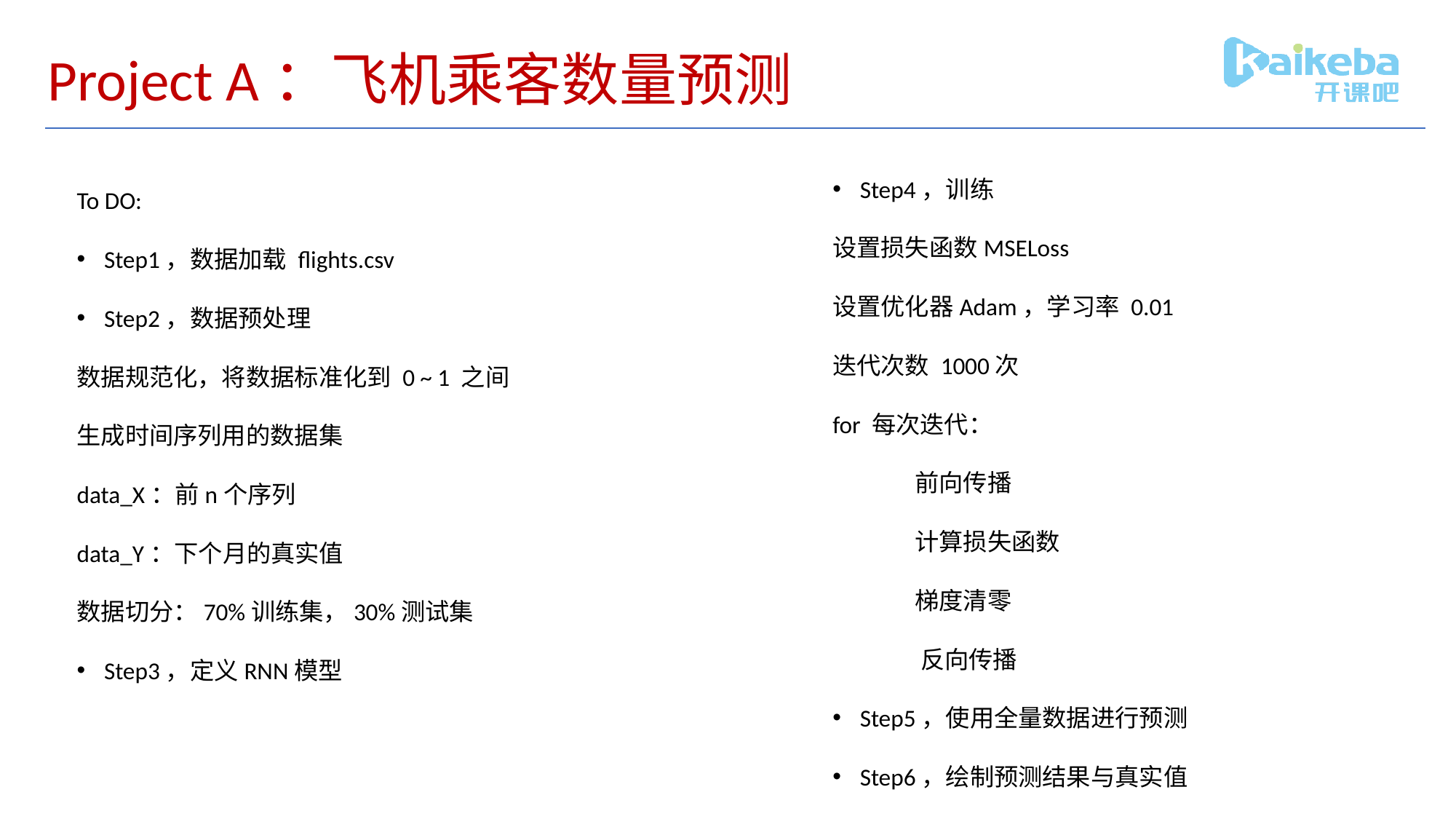

# Project A：飞机乘客数量预测
Step4，训练
设置损失函数MSELoss
设置优化器Adam，学习率 0.01
迭代次数 1000次
for 每次迭代：
              前向传播
              计算损失函数
              梯度清零
               反向传播
Step5，使用全量数据进行预测
Step6，绘制预测结果与真实值
To DO:
Step1，数据加载 flights.csv
Step2，数据预处理
数据规范化，将数据标准化到 0 ~ 1 之间
生成时间序列用的数据集
data_X：前n个序列
data_Y：下个月的真实值
数据切分：70%训练集，30%测试集
Step3，定义RNN模型